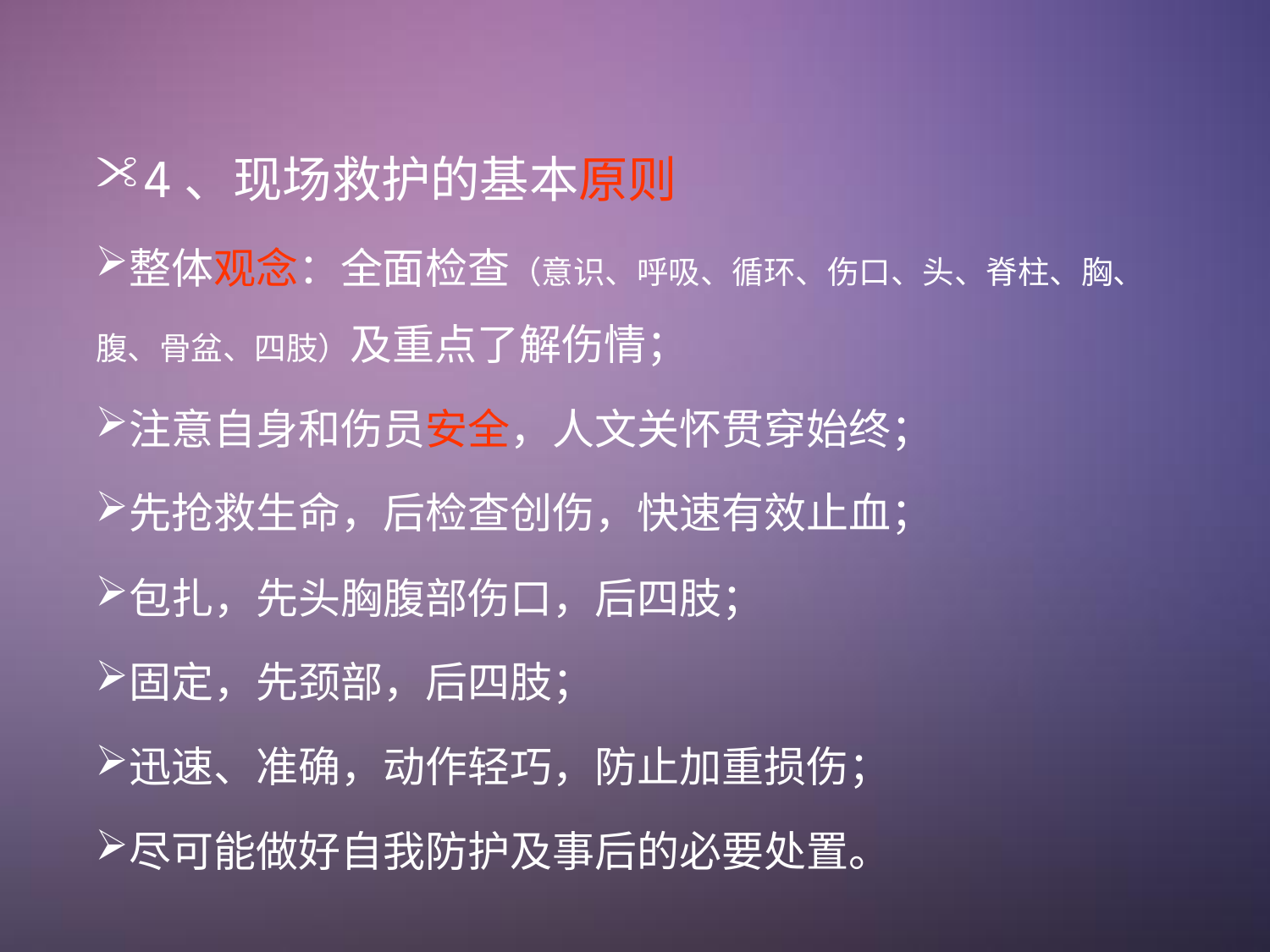

4、现场救护的基本原则
整体观念：全面检查（意识、呼吸、循环、伤口、头、脊柱、胸、腹、骨盆、四肢）及重点了解伤情；
注意自身和伤员安全，人文关怀贯穿始终；
先抢救生命，后检查创伤，快速有效止血；
包扎，先头胸腹部伤口，后四肢；
固定，先颈部，后四肢；
迅速、准确，动作轻巧，防止加重损伤；
尽可能做好自我防护及事后的必要处置。